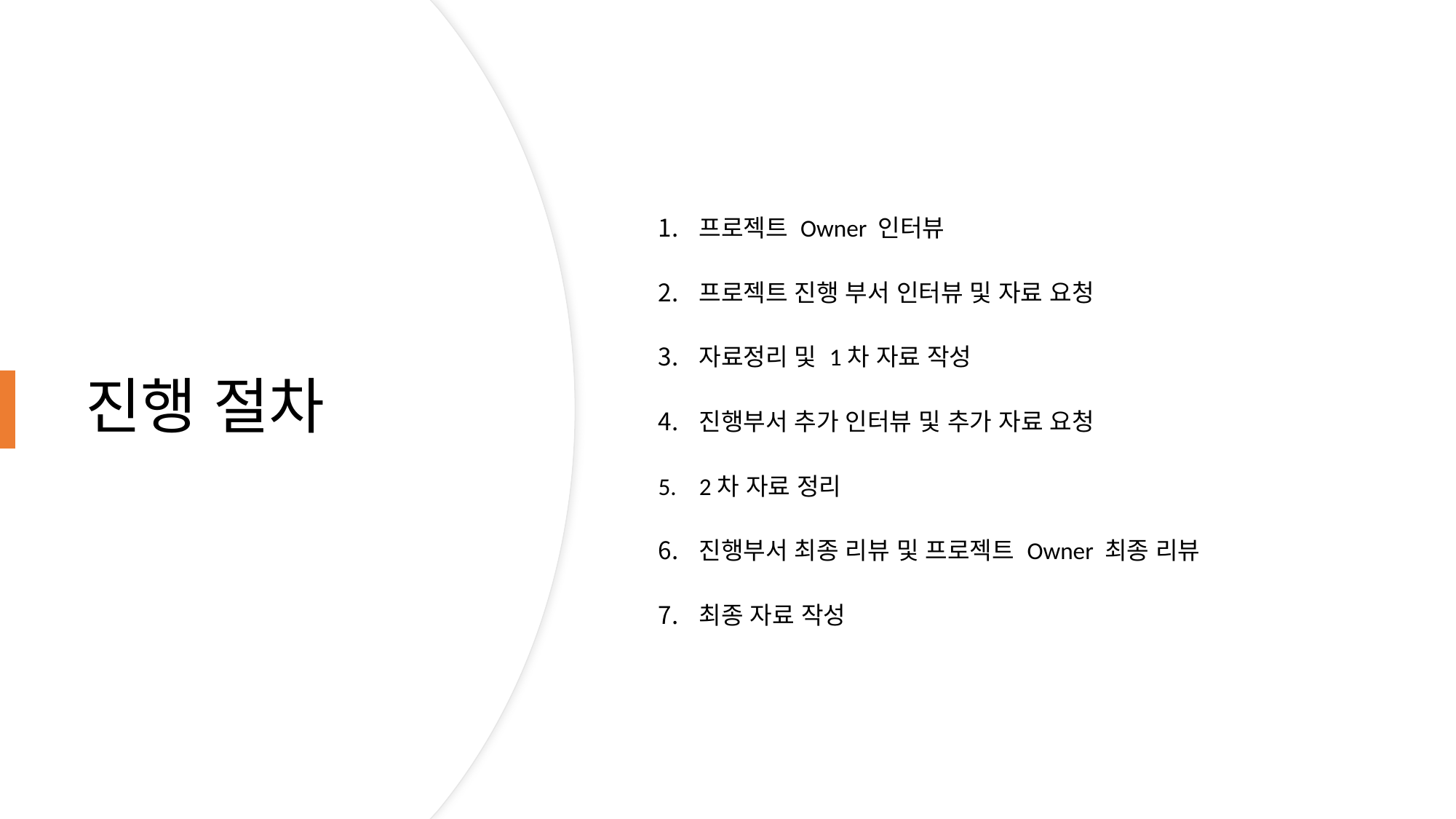

# 진행 절차
프로젝트 Owner 인터뷰
프로젝트 진행 부서 인터뷰 및 자료 요청
자료정리 및 1차 자료 작성
진행부서 추가 인터뷰 및 추가 자료 요청
2차 자료 정리
진행부서 최종 리뷰 및 프로젝트 Owner 최종 리뷰
최종 자료 작성